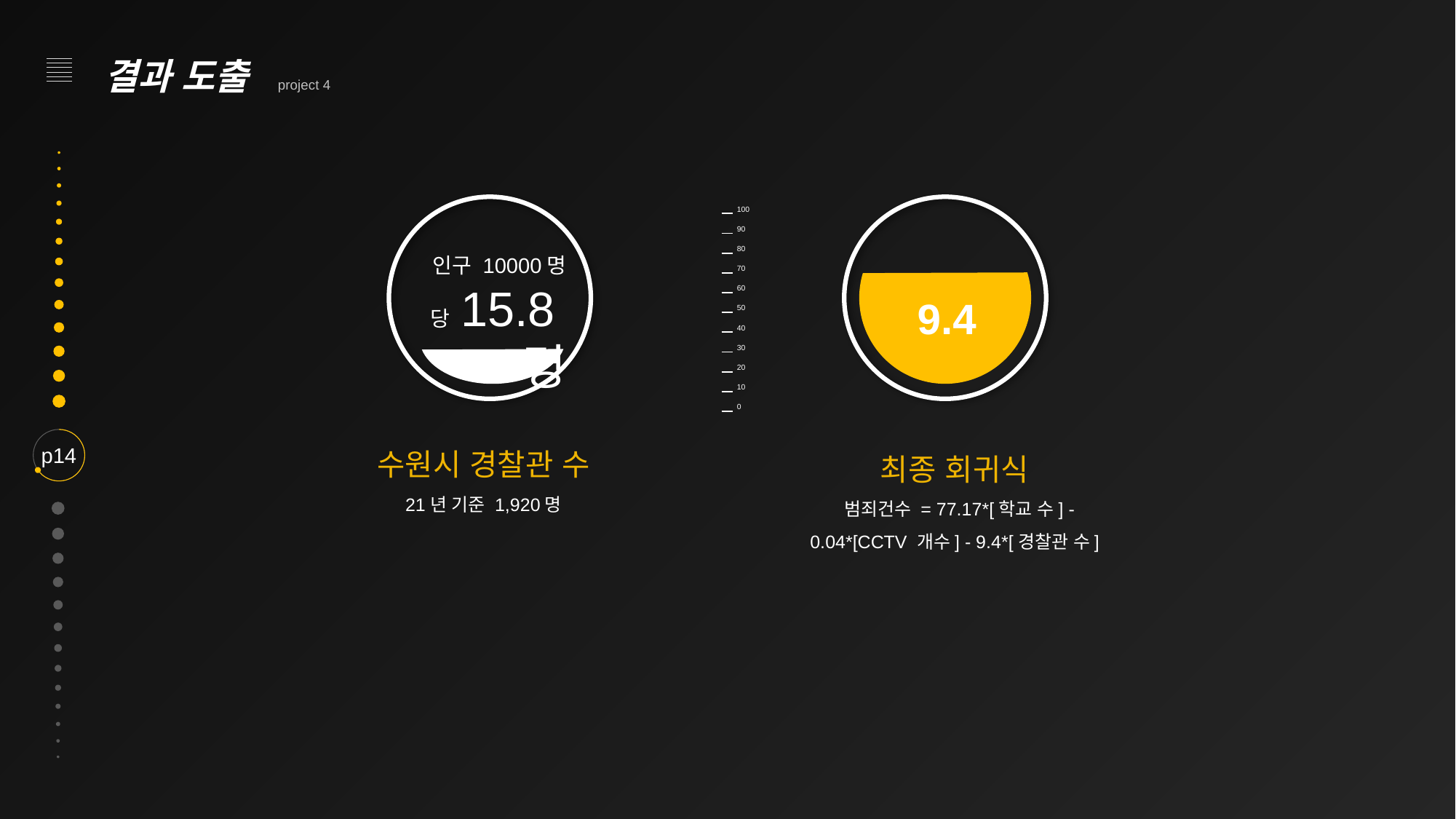

결과 도출  project 4

|  | 100 |
| --- | --- |
|  | 90 |
|  | 80 |
|  | 70 |
|  | 60 |
|  | 50 |
|  | 40 |
|  | 30 |
|  | 20 |
|  | 10 |
|  | 0 |

인구 10000명 당 15.8명
9.4

수원시 경찰관 수
21년 기준 1,920명
최종 회귀식
 범죄건수 = 77.17*[학교 수] - 0.04*[CCTV 개수] - 9.4*[경찰관 수]
p14